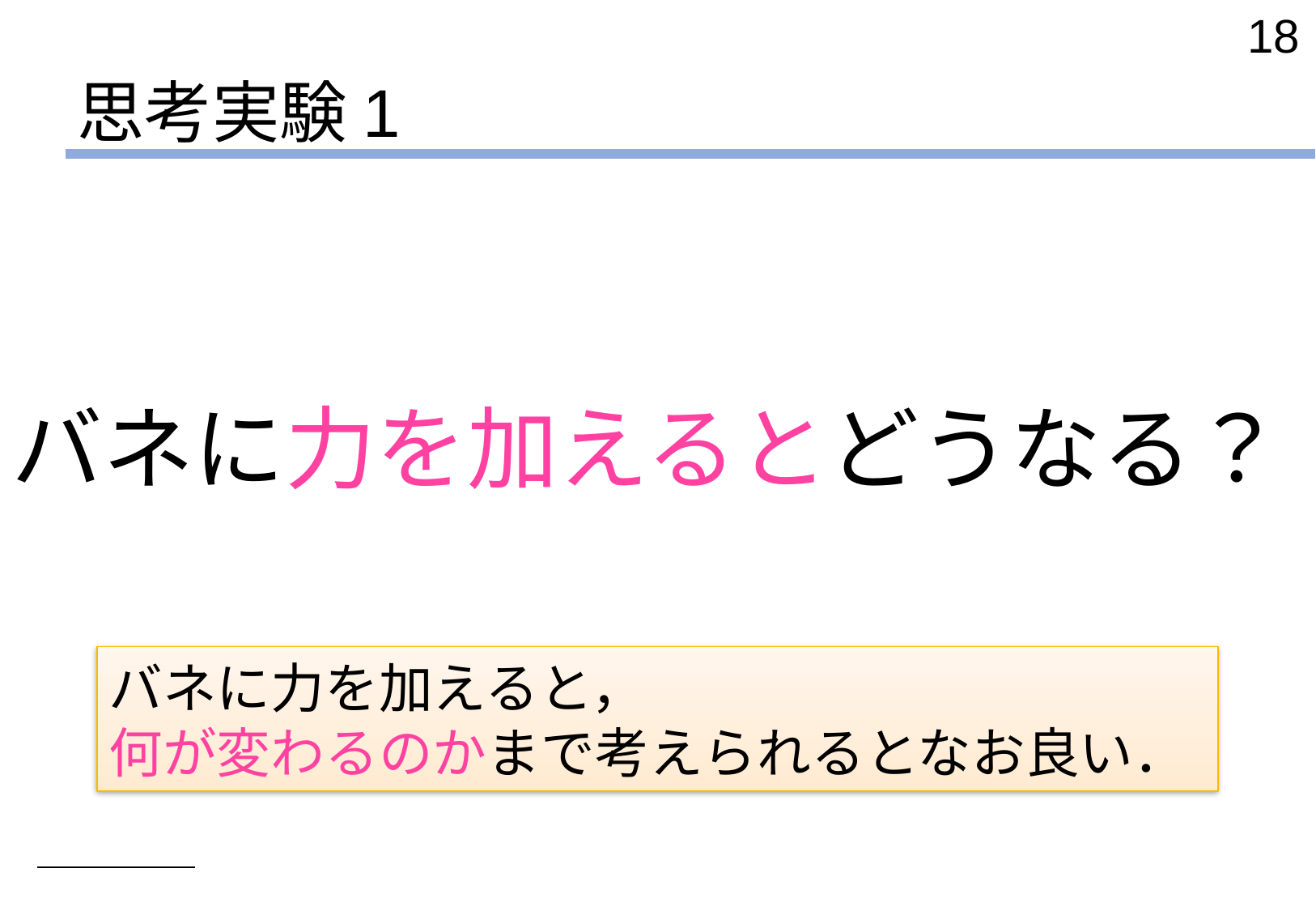

18
# 思考実験1
バネに力を加えるとどうなる？
バネに力を加えると，
何が変わるのかまで考えられるとなお良い．